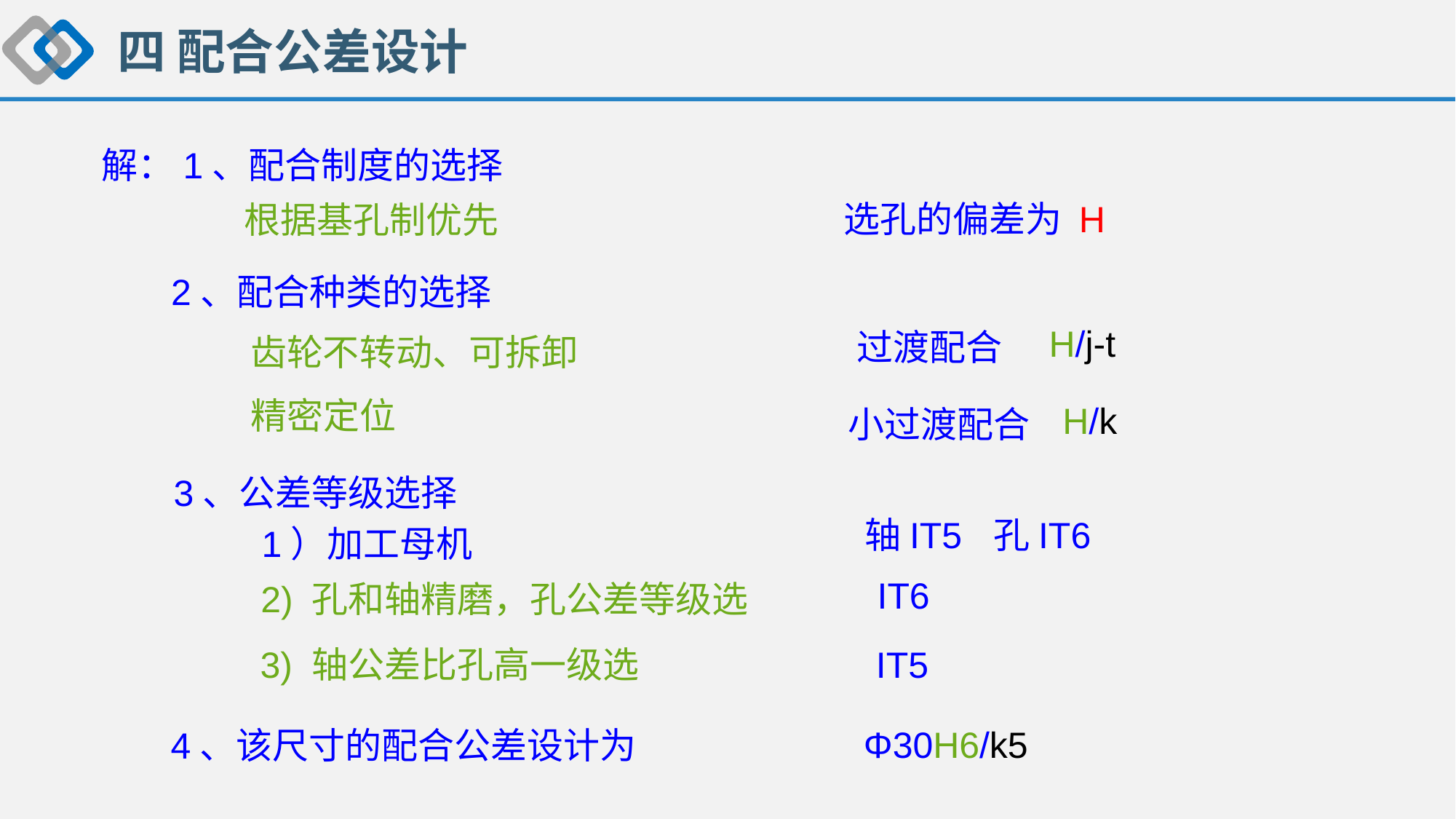

四 配合公差设计
解：1、配合制度的选择
选孔的偏差为 H
根据基孔制优先
2、配合种类的选择
H/j-t
过渡配合
齿轮不转动、可拆卸

精密定位
H/k
小过渡配合
3、公差等级选择
轴IT5
孔IT6
1）加工母机
IT6
2) 孔和轴精磨，孔公差等级选
3) 轴公差比孔高一级选
IT5
4、该尺寸的配合公差设计为
Φ30H6/k5